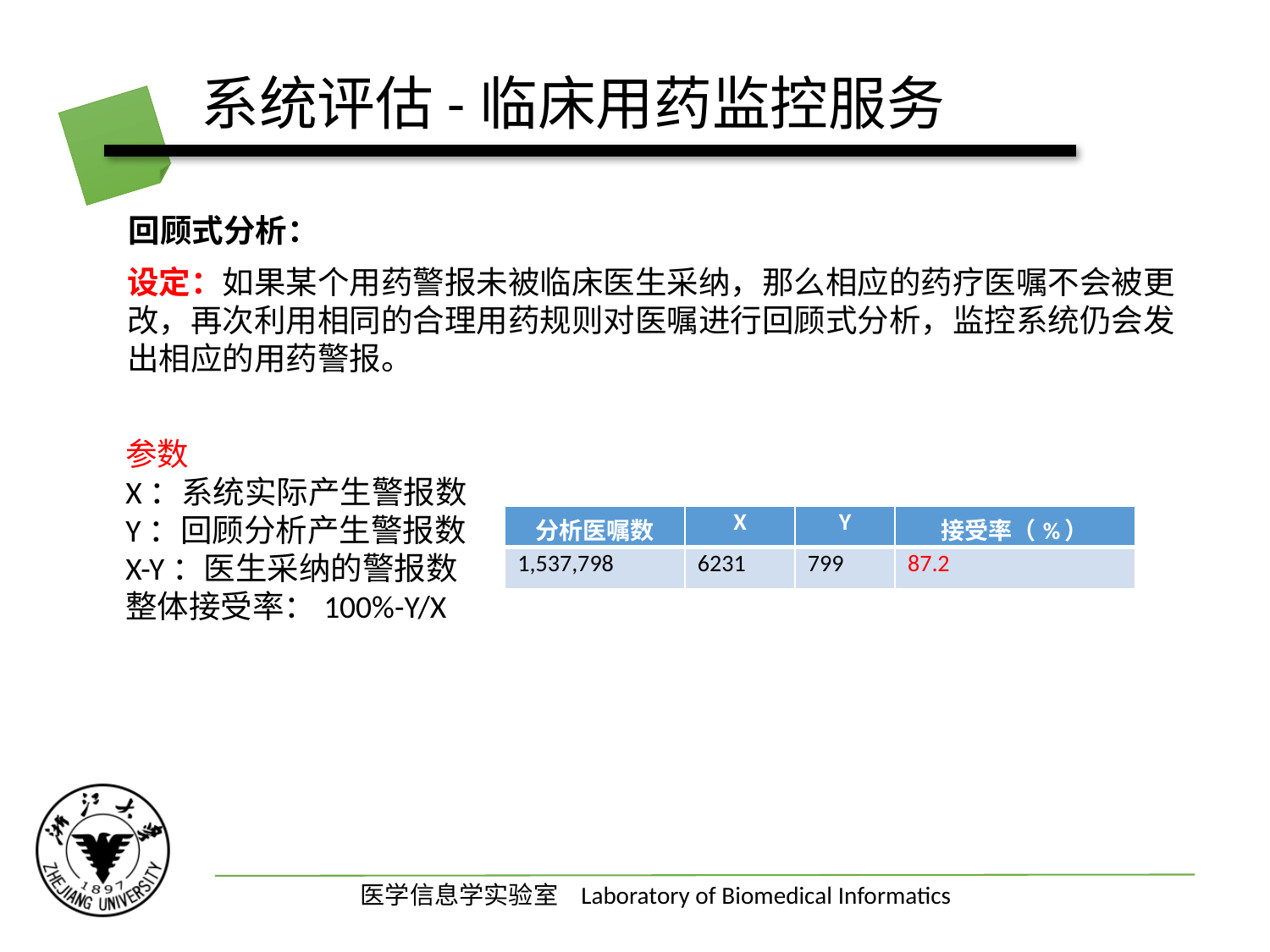

# 系统评估-临床用药监控服务
回顾式分析：
设定：如果某个用药警报未被临床医生采纳，那么相应的药疗医嘱不会被更改，再次利用相同的合理用药规则对医嘱进行回顾式分析，监控系统仍会发出相应的用药警报。
参数
X：系统实际产生警报数
Y：回顾分析产生警报数
X-Y：医生采纳的警报数
整体接受率：100%-Y/X
| 分析医嘱数 | X | Y | 接受率（%） |
| --- | --- | --- | --- |
| 1,537,798 | 6231 | 799 | 87.2 |